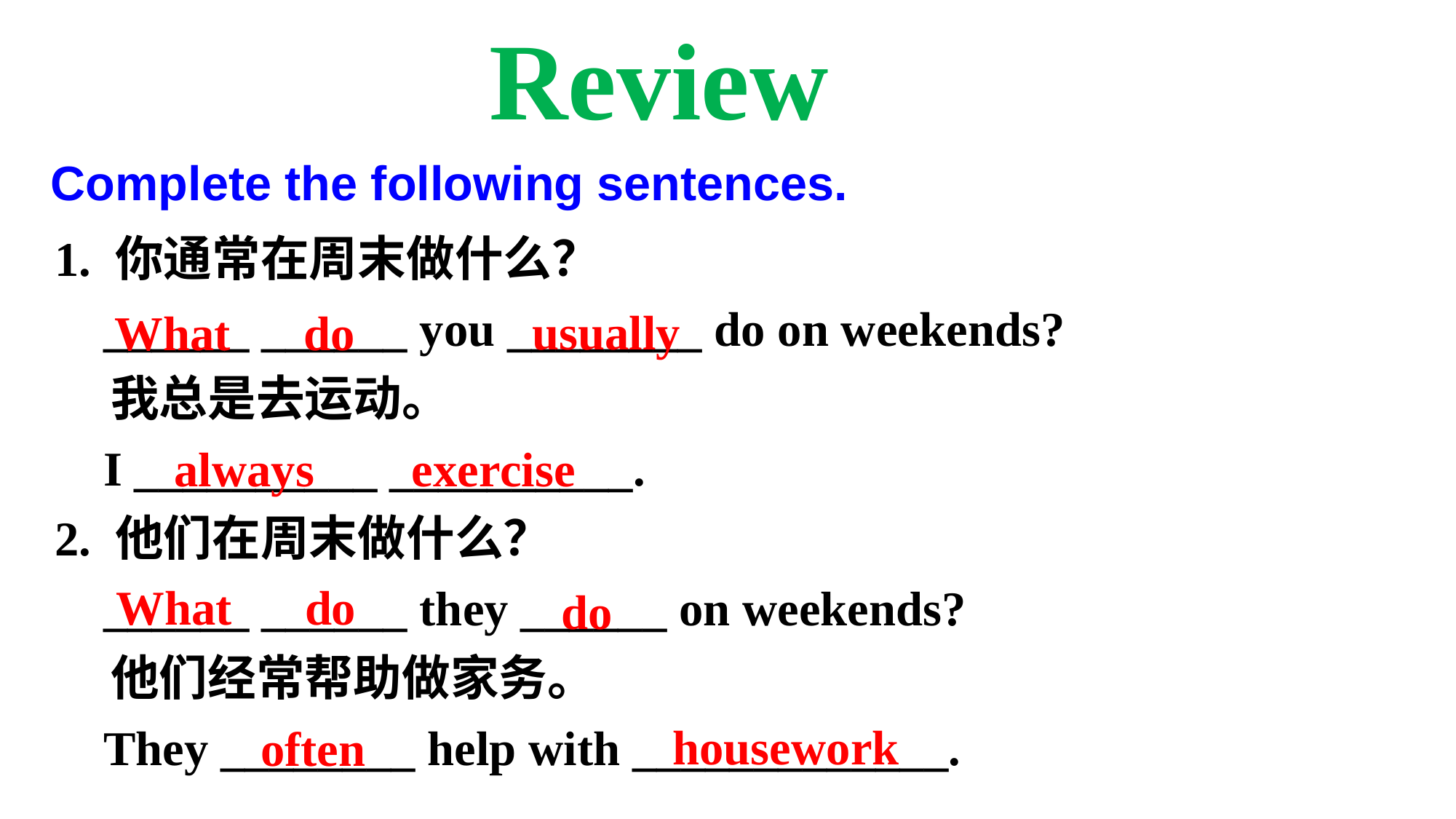

Review
Complete the following sentences.
1. 你通常在周末做什么？
    ______ ______ you ________ do on weekends?
    我总是去运动。
    I __________ __________.
2. 他们在周末做什么？
    ______ ______ they ______ on weekends?
    他们经常帮助做家务。
    They ________ help with _____________.
usually
What      do
always        exercise
What      do
do
 housework
often